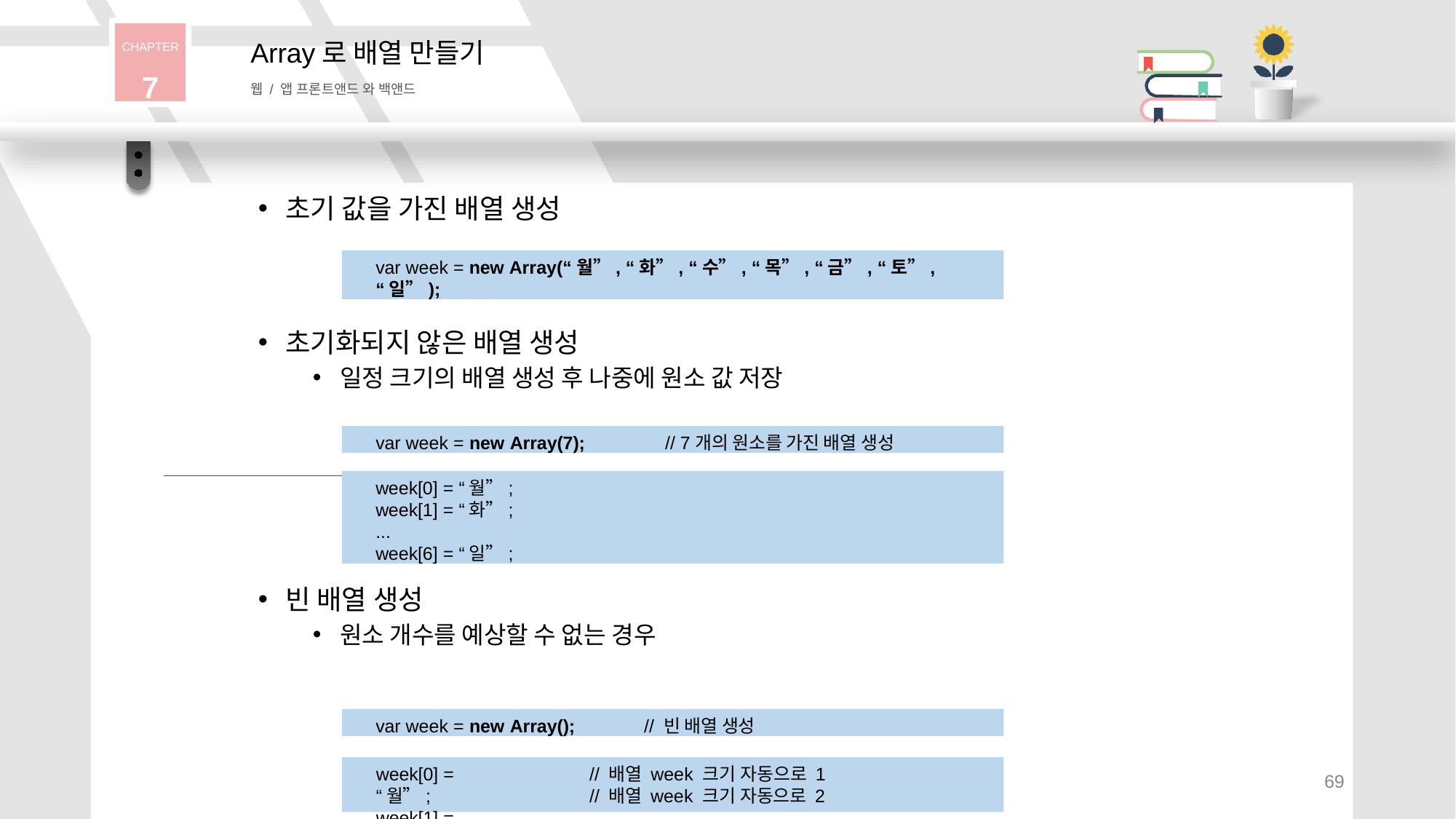

CHAPTER

7

Array로 배열 만들기
웹 / 앱 프론트앤드 와 백앤드

초기 값을 가진 배열 생성
var week = new Array(“월”, “화”, “수”, “목”, “금”, “토”, “일”);
초기화되지 않은 배열 생성
일정 크기의 배열 생성 후 나중에 원소 값 저장
var week = new Array(7);	// 7개의 원소를 가진 배열 생성
week[0] = “월”;
week[1] = “화”;
...
week[6] = “일”;
빈 배열 생성
원소 개수를 예상할 수 없는 경우
var week = new Array();	// 빈 배열 생성

week[0] = “월”;
week[1] = “화”;
// 배열 week 크기 자동으로 1
// 배열 week 크기 자동으로 2
69